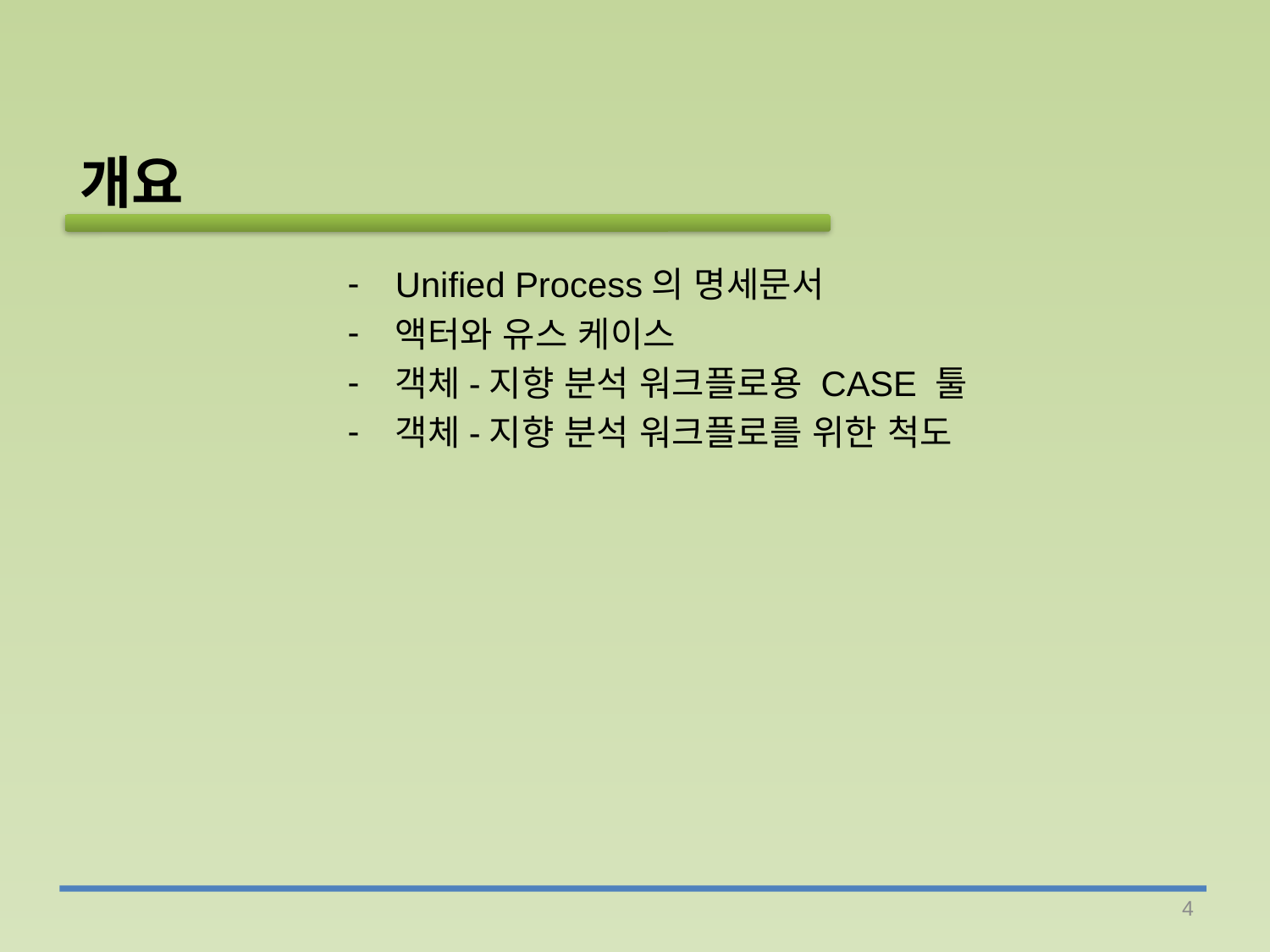

개요

Unified Process의 명세문서
액터와 유스 케이스
객체-지향 분석 워크플로용 CASE 툴
객체-지향 분석 워크플로를 위한 척도
4